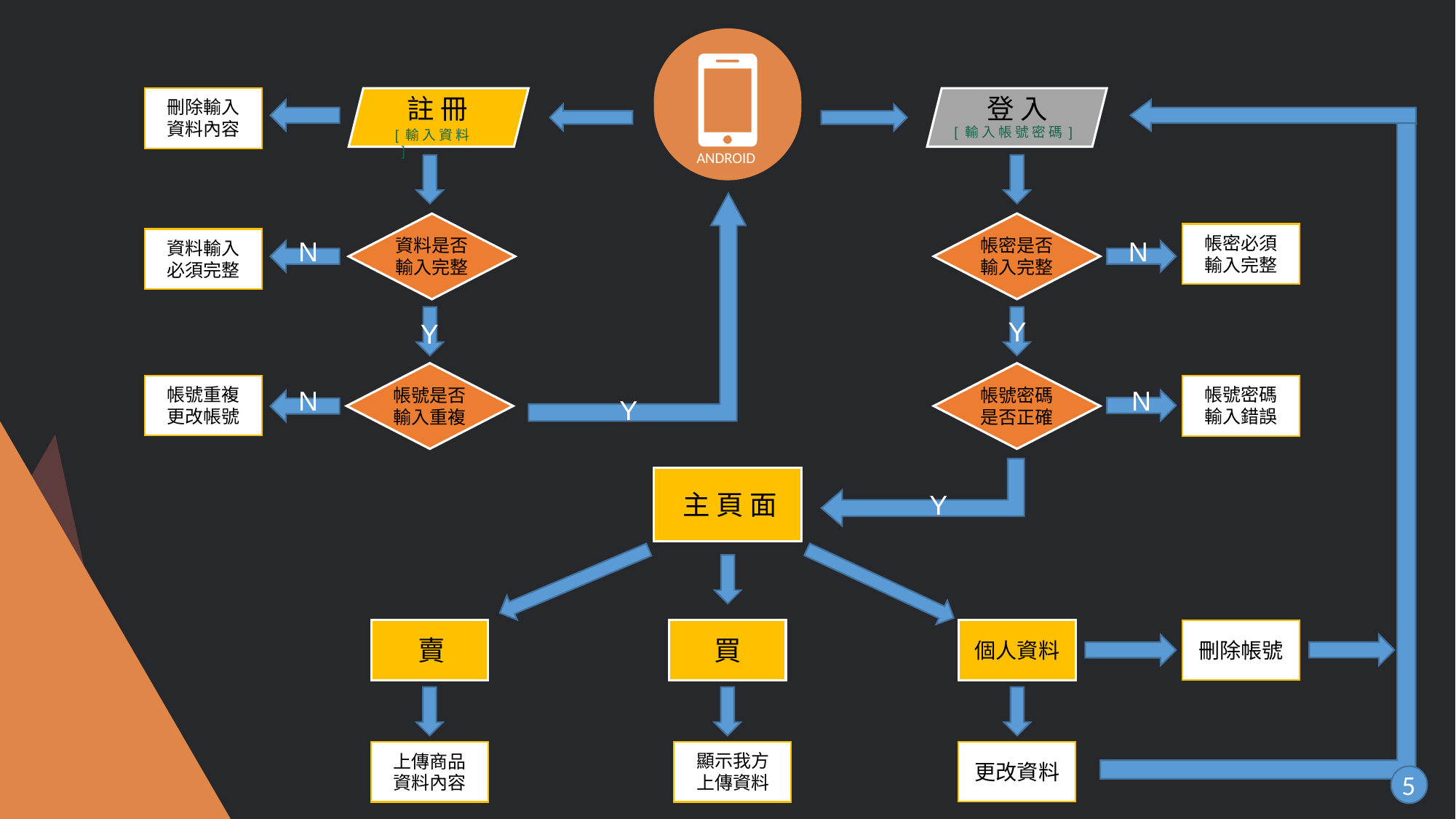

註 冊
登 入

刪除輸入資料內容

[ 輸 入 帳 號 密 碼 ]
[ 輸 入 資 料 ]
ANDROID

帳密必須輸入完整

N
資料是否輸入完整
帳密是否輸入完整
N
資料輸入必須完整

Y
Y

帳號密碼輸入錯誤
帳號重複更改帳號
N
帳號是否輸入重複
帳號密碼是否正確
N
Y

Y
主 頁 面

買
賣
刪除帳號
個人資料

顯示我方
上傳資料
上傳商品
資料內容
更改資料
5